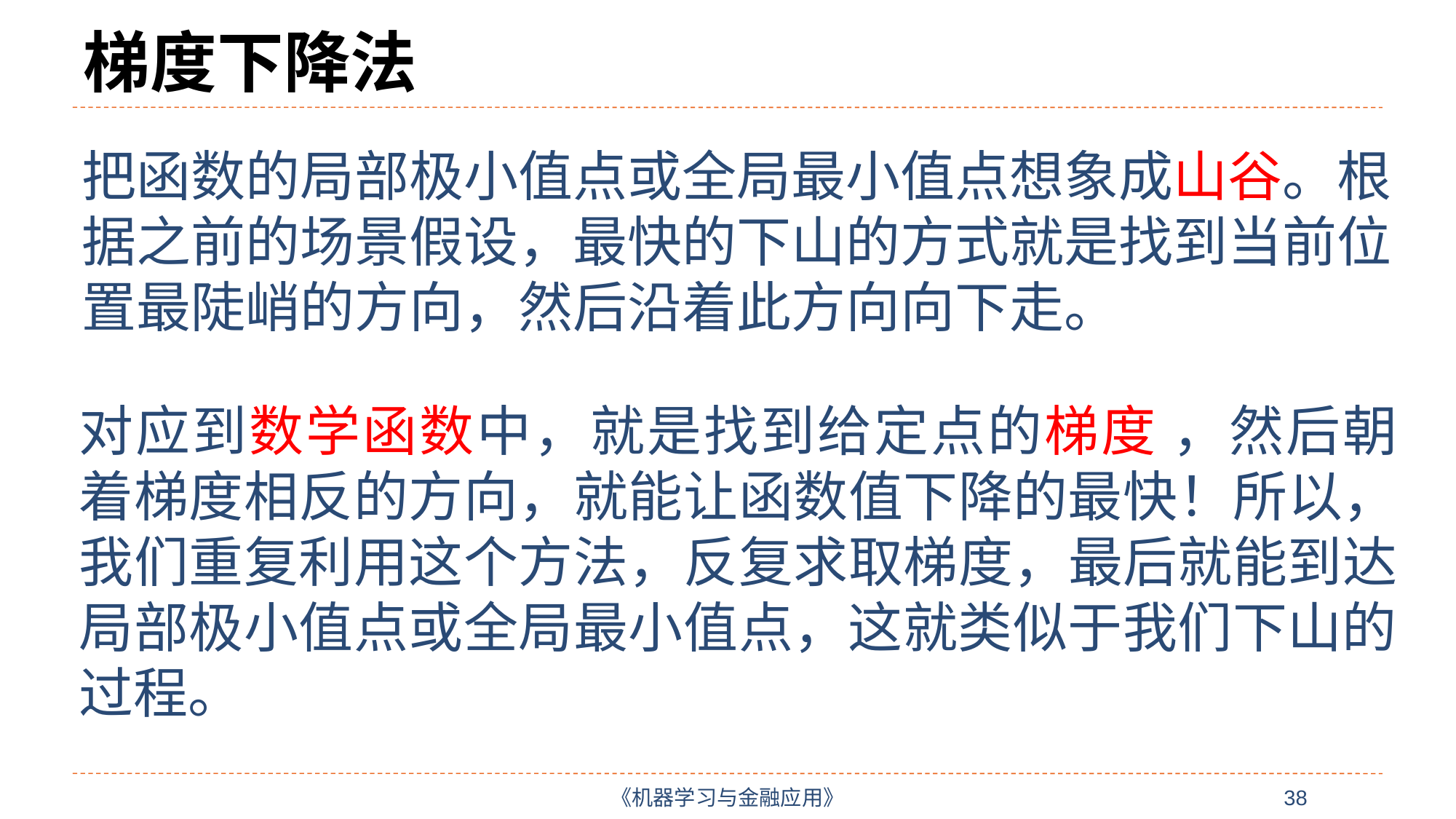

# 梯度下降法
把函数的局部极小值点或全局最小值点想象成山谷。根据之前的场景假设，最快的下山的方式就是找到当前位置最陡峭的方向，然后沿着此方向向下走。
对应到数学函数中，就是找到给定点的梯度 ，然后朝着梯度相反的方向，就能让函数值下降的最快！所以，我们重复利用这个方法，反复求取梯度，最后就能到达局部极小值点或全局最小值点，这就类似于我们下山的过程。